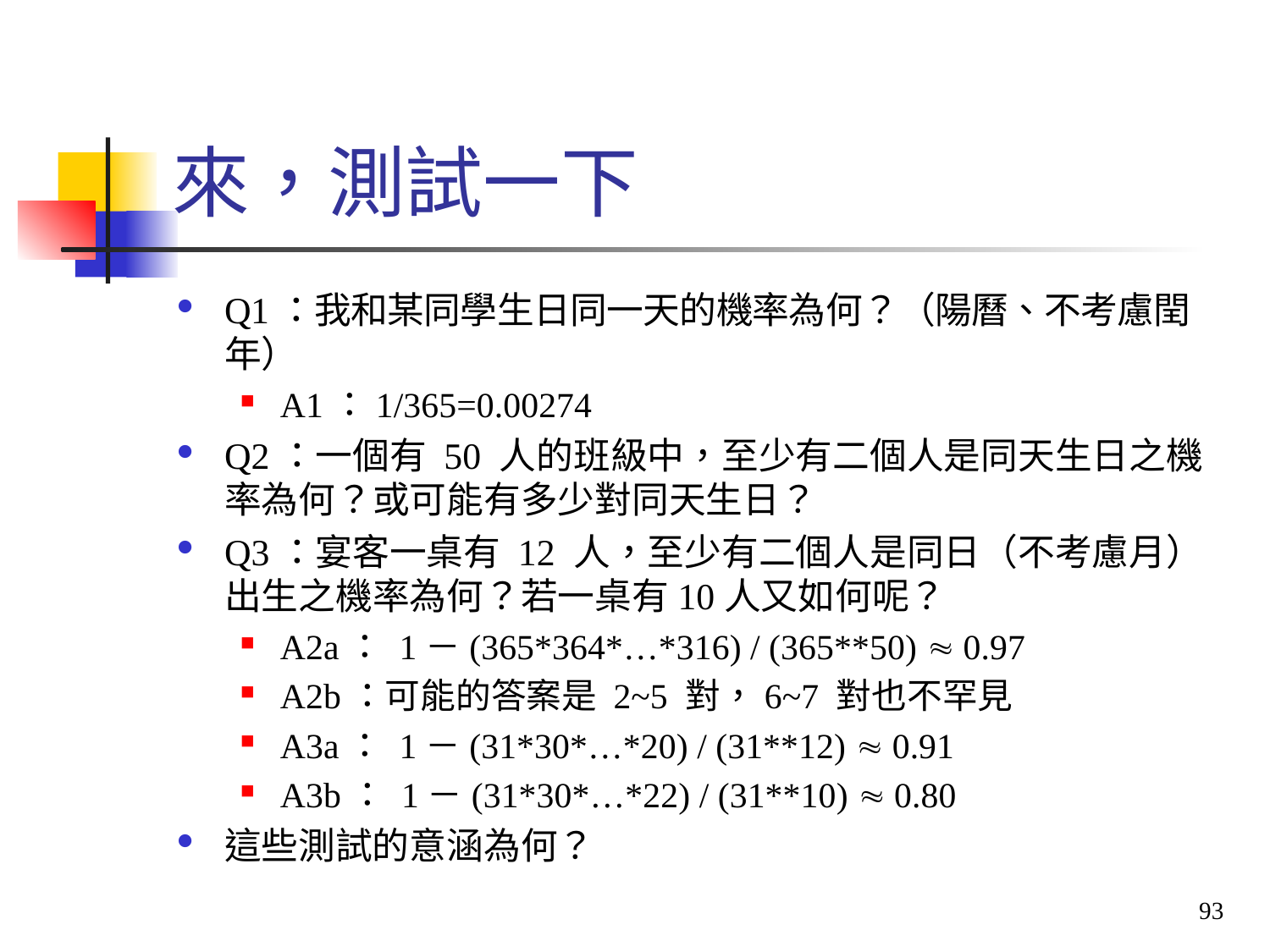

# 來，測試一下
Q1：我和某同學生日同一天的機率為何？（陽曆、不考慮閏年）
A1：1/365=0.00274
Q2：一個有 50 人的班級中，至少有二個人是同天生日之機率為何？或可能有多少對同天生日？
Q3：宴客一桌有 12 人，至少有二個人是同日（不考慮月）出生之機率為何？若一桌有10人又如何呢？
A2a： 1－(365*364*…*316) / (365**50) ≈ 0.97
A2b：可能的答案是 2~5 對，6~7 對也不罕見
A3a： 1－(31*30*…*20) / (31**12) ≈ 0.91
A3b： 1－(31*30*…*22) / (31**10) ≈ 0.80
這些測試的意涵為何？